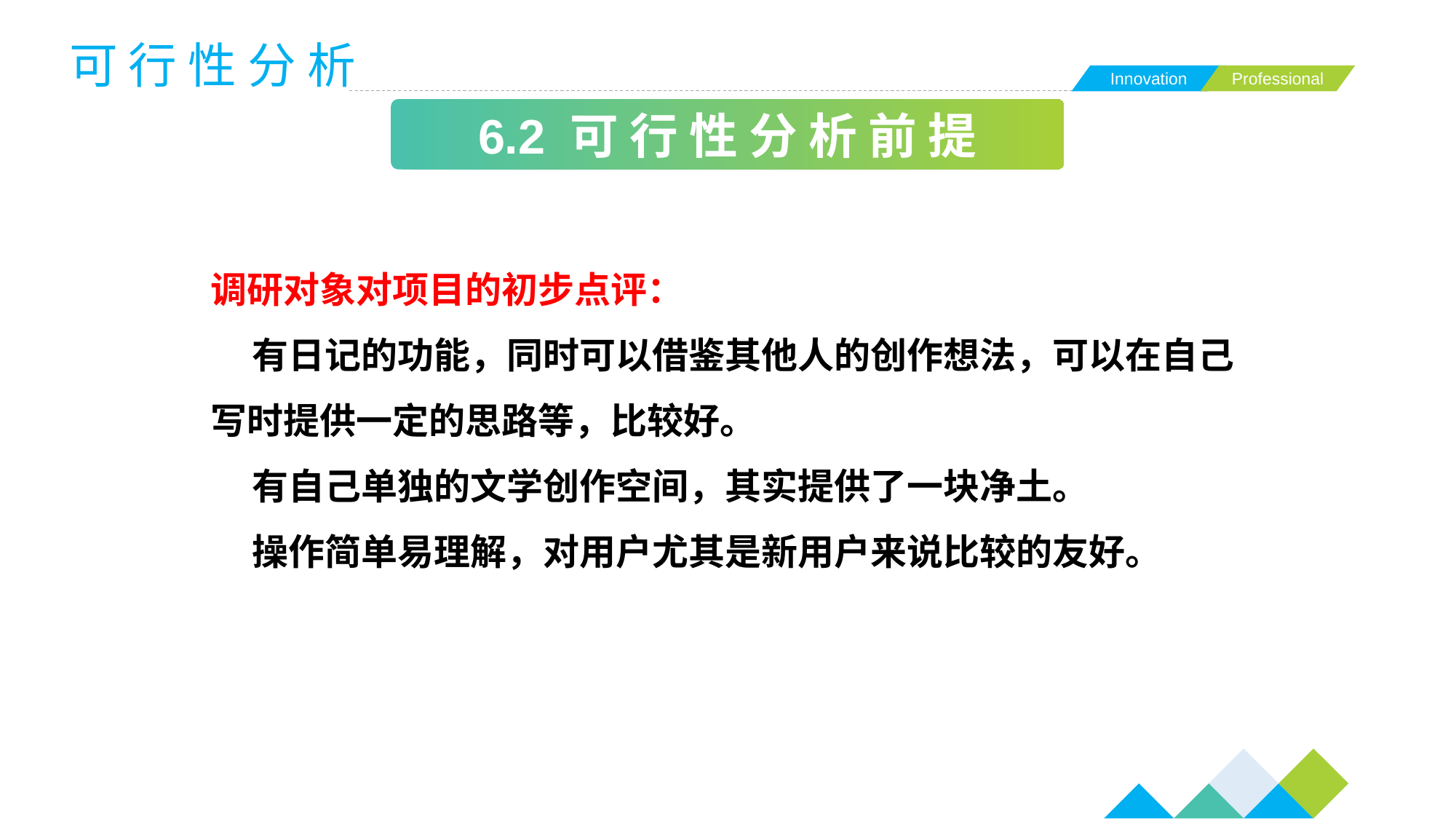

可 行 性 分 析
6.2 可 行 性 分 析 前 提
调研对象对项目的初步点评：
    有日记的功能，同时可以借鉴其他人的创作想法，可以在自己写时提供一定的思路等，比较好。
    有自己单独的文学创作空间，其实提供了一块净土。
    操作简单易理解，对用户尤其是新用户来说比较的友好。